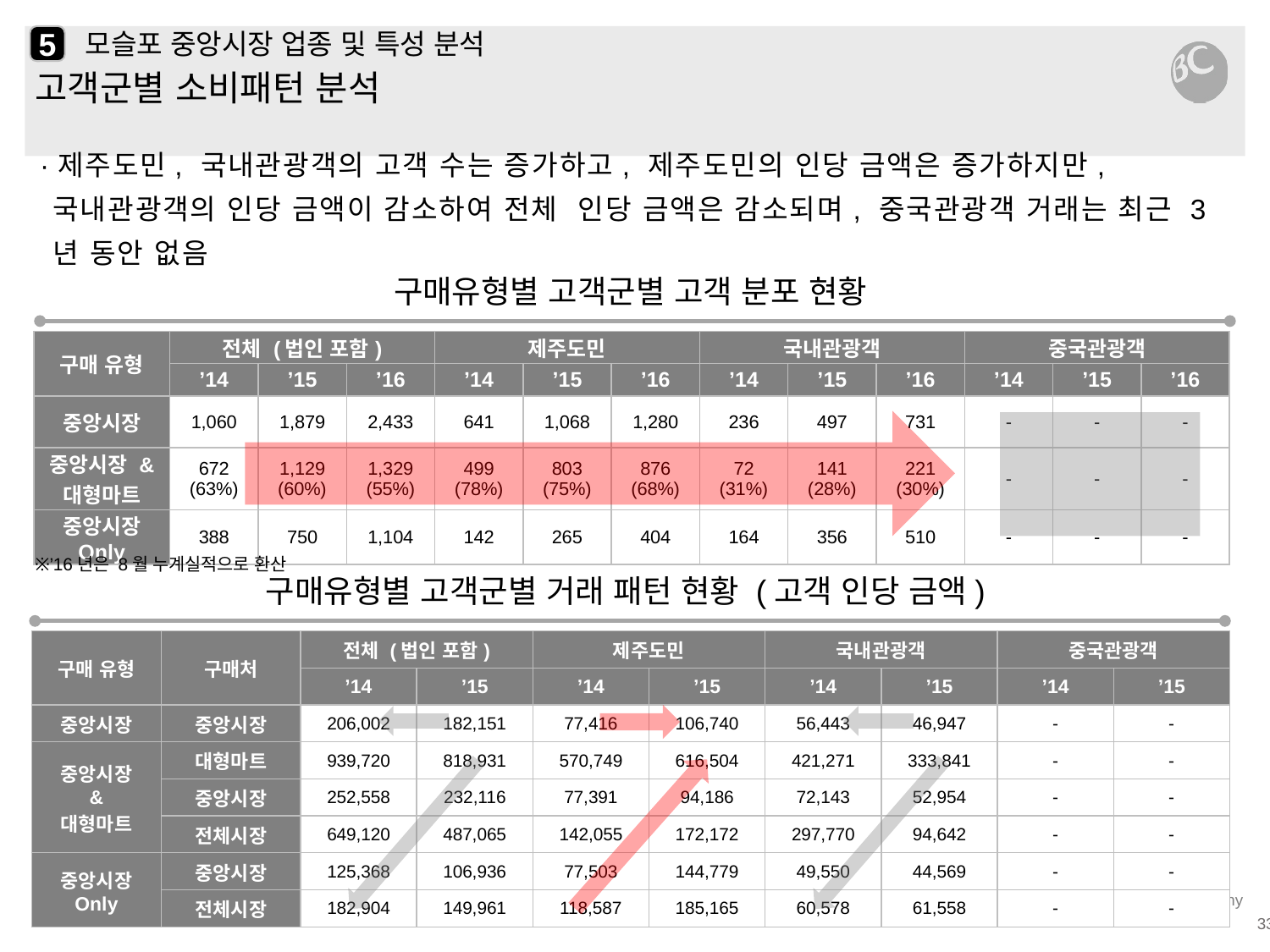

5
# 모슬포 중앙시장 업종 및 특성 분석
고객군별 소비패턴 분석

·제주도민, 국내관광객의 고객 수는 증가하고, 제주도민의 인당 금액은 증가하지만, 국내관광객의 인당 금액이 감소하여 전체  인당 금액은 감소되며, 중국관광객 거래는 최근 3년 동안 없음
구매유형별 고객군별 고객 분포 현황
| 구매 유형 | 전체 (법인 포함) |  |  | 제주도민 |  |  | 국내관광객 |  |  | 중국관광객 |  |  |
| --- | --- | --- | --- | --- | --- | --- | --- | --- | --- | --- | --- | --- |
|  | ’14 | ’15 | ’16 | ’14 | ’15 | ’16 | ’14 | ’15 | ’16 | ’14 | ’15 | ’16 |
| 중앙시장 | 1,060 | 1,879 | 2,433 | 641 | 1,068 | 1,280 | 236 | 497 | 731 | - | - | - |
| 중앙시장 & 대형마트 | 672 (63%) | 1,129 (60%) | 1,329 (55%) | 499 (78%) | 803 (75%) | 876 (68%) | 72 (31%) | 141 (28%) | 221 (30%) | - | - | - |
| 중앙시장 Only | 388 | 750 | 1,104 | 142 | 265 | 404 | 164 | 356 | 510 | - | - | - |

※’16년은 8월 누계실적으로 환산
구매유형별 고객군별 거래 패턴 현황 (고객 인당 금액)
| 구매 유형 | 구매처 | 전체 (법인 포함) |  | 제주도민 |  | 국내관광객 |  | 중국관광객 |  |
| --- | --- | --- | --- | --- | --- | --- | --- | --- | --- |
|  |  | ’14 | ’15 | ’14 | ’15 | ’14 | ’15 | ’14 | ’15 |
| 중앙시장 | 중앙시장 | 206,002 | 182,151 | 77,416 | 106,740 | 56,443 | 46,947 | - | - |
| 중앙시장 & 대형마트 | 대형마트 | 939,720 | 818,931 | 570,749 | 616,504 | 421,271 | 333,841 | - | - |
|  | 중앙시장 | 252,558 | 232,116 | 77,391 | 94,186 | 72,143 | 52,954 | - | - |
|  | 전체시장 | 649,120 | 487,065 | 142,055 | 172,172 | 297,770 | 94,642 | - | - |
| 중앙시장 Only | 중앙시장 | 125,368 | 106,936 | 77,503 | 144,779 | 49,550 | 44,569 | - | - |
|  | 전체시장 | 182,904 | 149,961 | 118,587 | 185,165 | 60,578 | 61,558 | - | - |